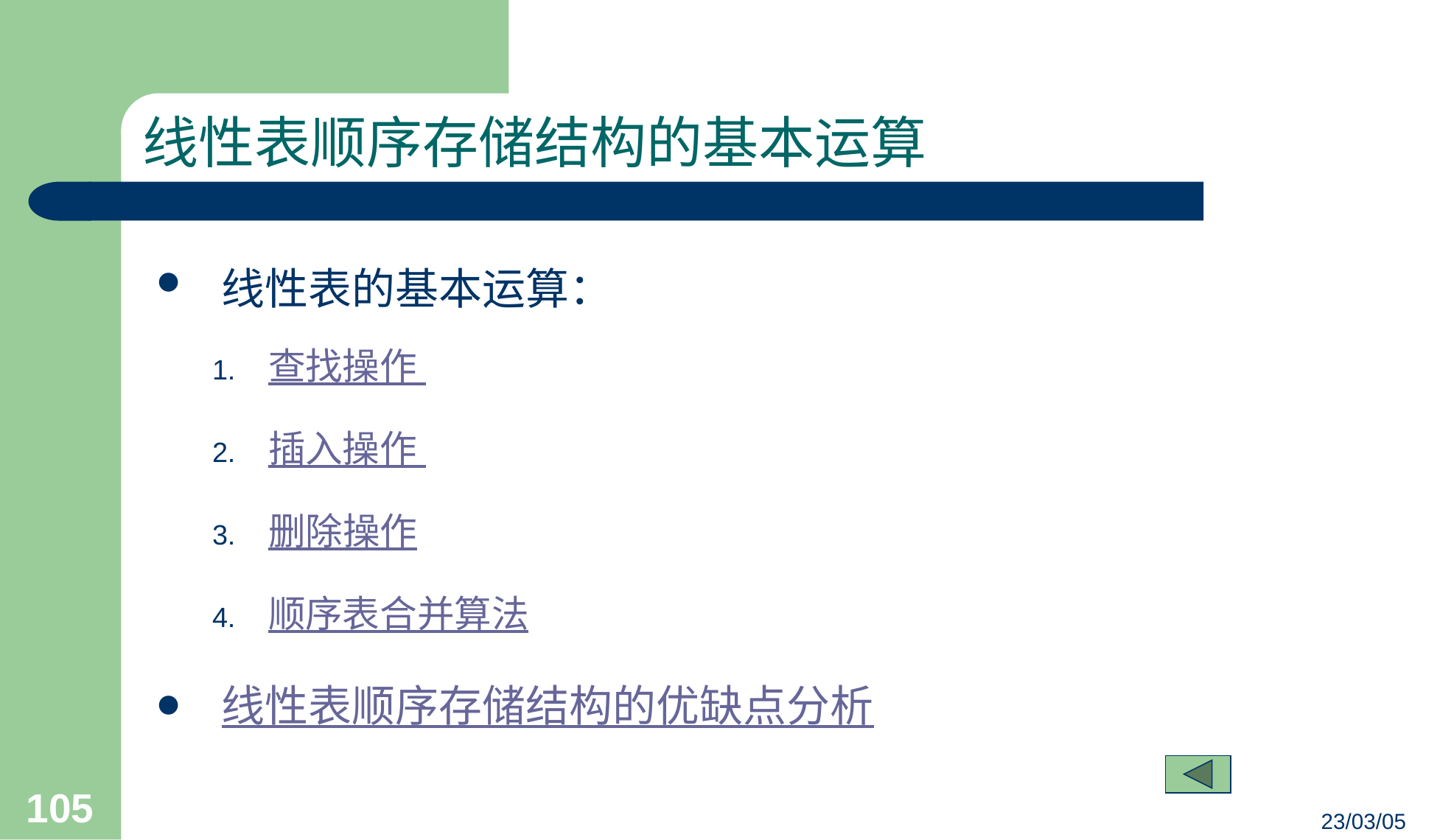

# 线性表顺序存储结构的基本运算
线性表的基本运算：
查找操作
插入操作
删除操作
顺序表合并算法
线性表顺序存储结构的优缺点分析

105
23/03/05